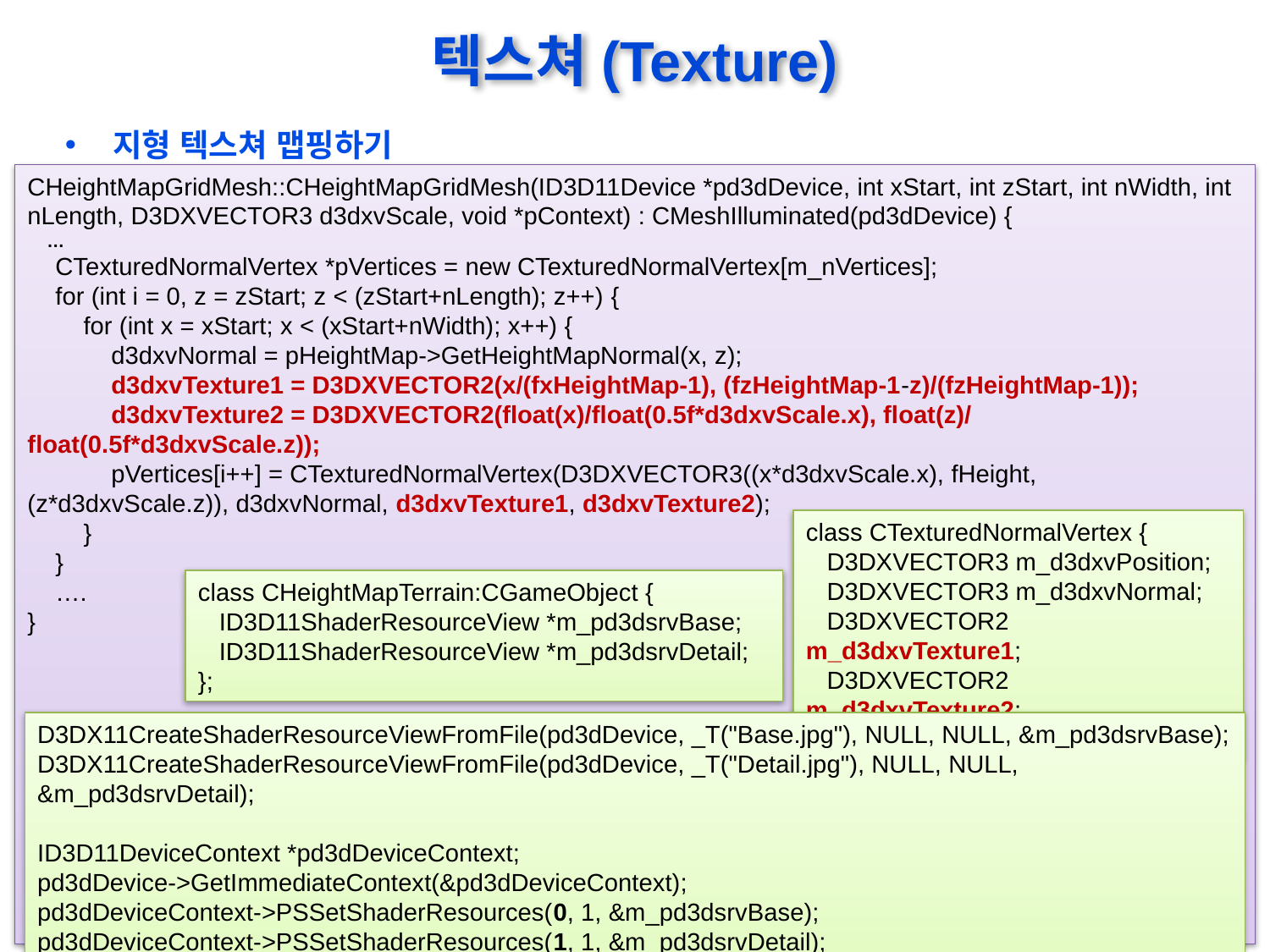

# 텍스쳐(Texture)
지형 텍스쳐 맵핑하기

CHeightMapGridMesh::CHeightMapGridMesh(ID3D11Device *pd3dDevice, int xStart, int zStart, int nWidth, int nLength, D3DXVECTOR3 d3dxvScale, void *pContext) : CMeshIlluminated(pd3dDevice) {
    …
    CTexturedNormalVertex *pVertices = new CTexturedNormalVertex[m_nVertices];
    for (int i = 0, z = zStart; z < (zStart+nLength); z++) {
        for (int x = xStart; x < (xStart+nWidth); x++) {
            d3dxvNormal = pHeightMap->GetHeightMapNormal(x, z);
            d3dxvTexture1 = D3DXVECTOR2(x/(fxHeightMap-1), (fzHeightMap-1-z)/(fzHeightMap-1));
            d3dxvTexture2 = D3DXVECTOR2(float(x)/float(0.5f*d3dxvScale.x), float(z)/float(0.5f*d3dxvScale.z));
            pVertices[i++] = CTexturedNormalVertex(D3DXVECTOR3((x*d3dxvScale.x), fHeight, (z*d3dxvScale.z)), d3dxvNormal, d3dxvTexture1, d3dxvTexture2);
        }
    }
    ….
}
class CTexturedNormalVertex {
   D3DXVECTOR3 m_d3dxvPosition;
   D3DXVECTOR3 m_d3dxvNormal;
   D3DXVECTOR2 m_d3dxvTexture1;
   D3DXVECTOR2 m_d3dxvTexture2;
};
class CHeightMapTerrain:CGameObject {
   ID3D11ShaderResourceView *m_pd3dsrvBase;
   ID3D11ShaderResourceView *m_pd3dsrvDetail;
};
D3DX11CreateShaderResourceViewFromFile(pd3dDevice, _T("Base.jpg"), NULL, NULL, &m_pd3dsrvBase);
D3DX11CreateShaderResourceViewFromFile(pd3dDevice, _T("Detail.jpg"), NULL, NULL, &m_pd3dsrvDetail);

ID3D11DeviceContext *pd3dDeviceContext;
pd3dDevice->GetImmediateContext(&pd3dDeviceContext);
pd3dDeviceContext->PSSetShaderResources(0, 1, &m_pd3dsrvBase);
pd3dDeviceContext->PSSetShaderResources(1, 1, &m_pd3dsrvDetail);